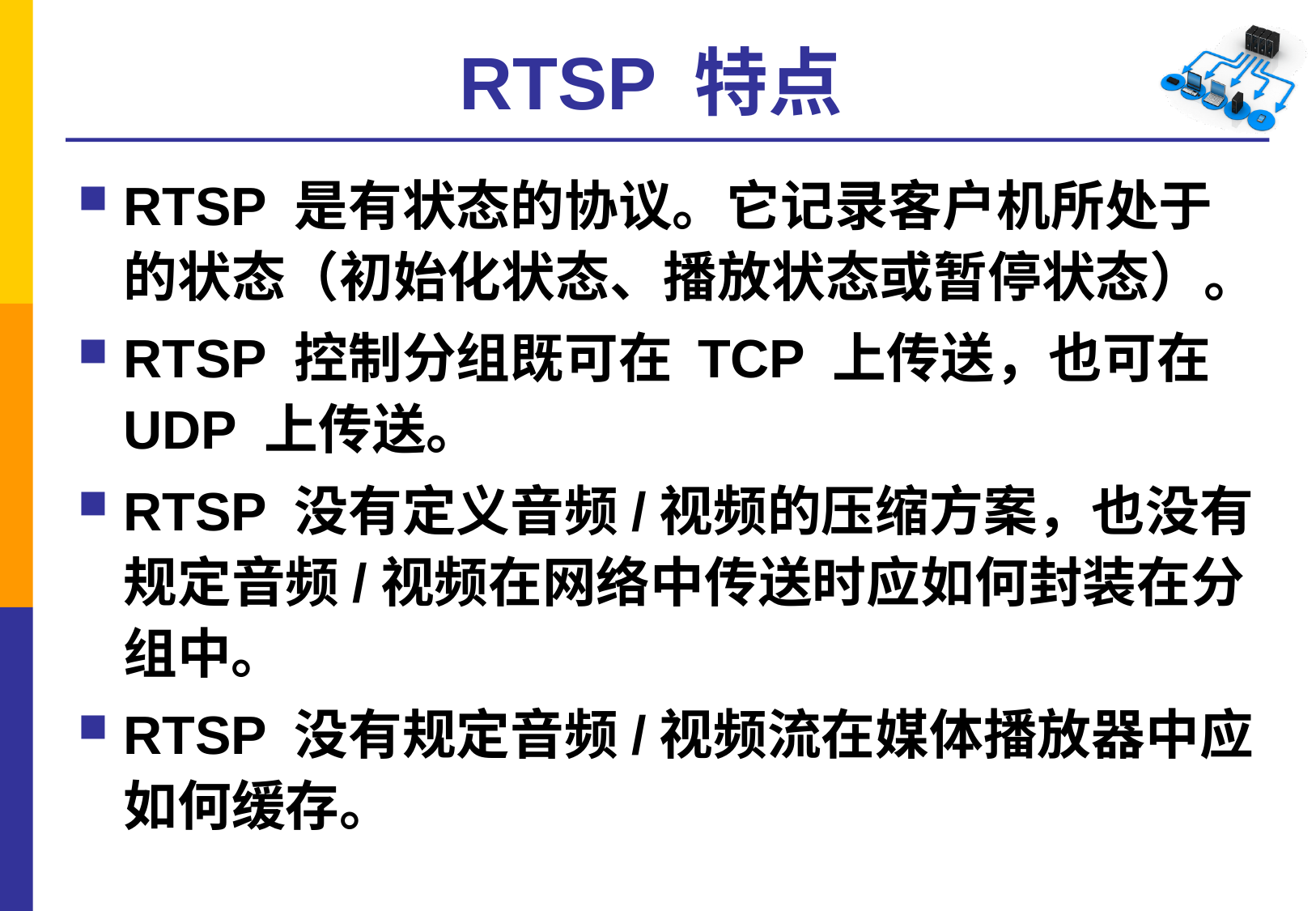

# RTSP 特点
RTSP 是有状态的协议。它记录客户机所处于的状态（初始化状态、播放状态或暂停状态）。
RTSP 控制分组既可在 TCP 上传送，也可在 UDP 上传送。
RTSP 没有定义音频/视频的压缩方案，也没有规定音频/视频在网络中传送时应如何封装在分组中。
RTSP 没有规定音频/视频流在媒体播放器中应如何缓存。